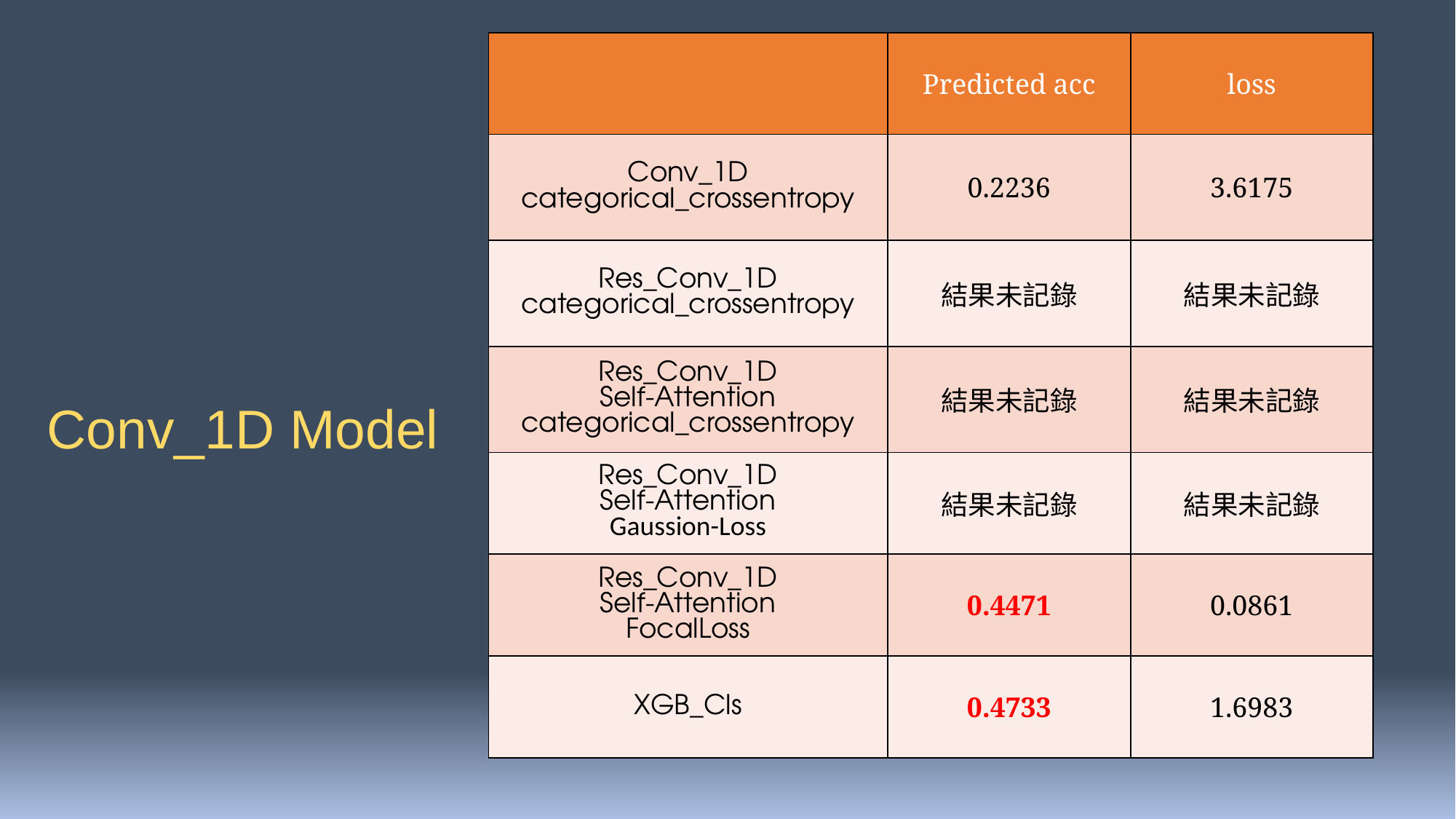

|  | Predicted acc | loss |
| --- | --- | --- |
| Conv\_1D categorical\_crossentropy | 0.2236 | 3.6175 |
| Res\_Conv\_1D categorical\_crossentropy | 結果未記錄 | 結果未記錄 |
| Res\_Conv\_1D Self-Attention categorical\_crossentropy | 結果未記錄 | 結果未記錄 |
| Res\_Conv\_1D Self-Attention Gaussion-Loss | 結果未記錄 | 結果未記錄 |
| Res\_Conv\_1D Self-Attention FocalLoss | 0.4471 | 0.0861 |
| XGB\_Cls | 0.4733 | 1.6983 |
Conv_1D Model